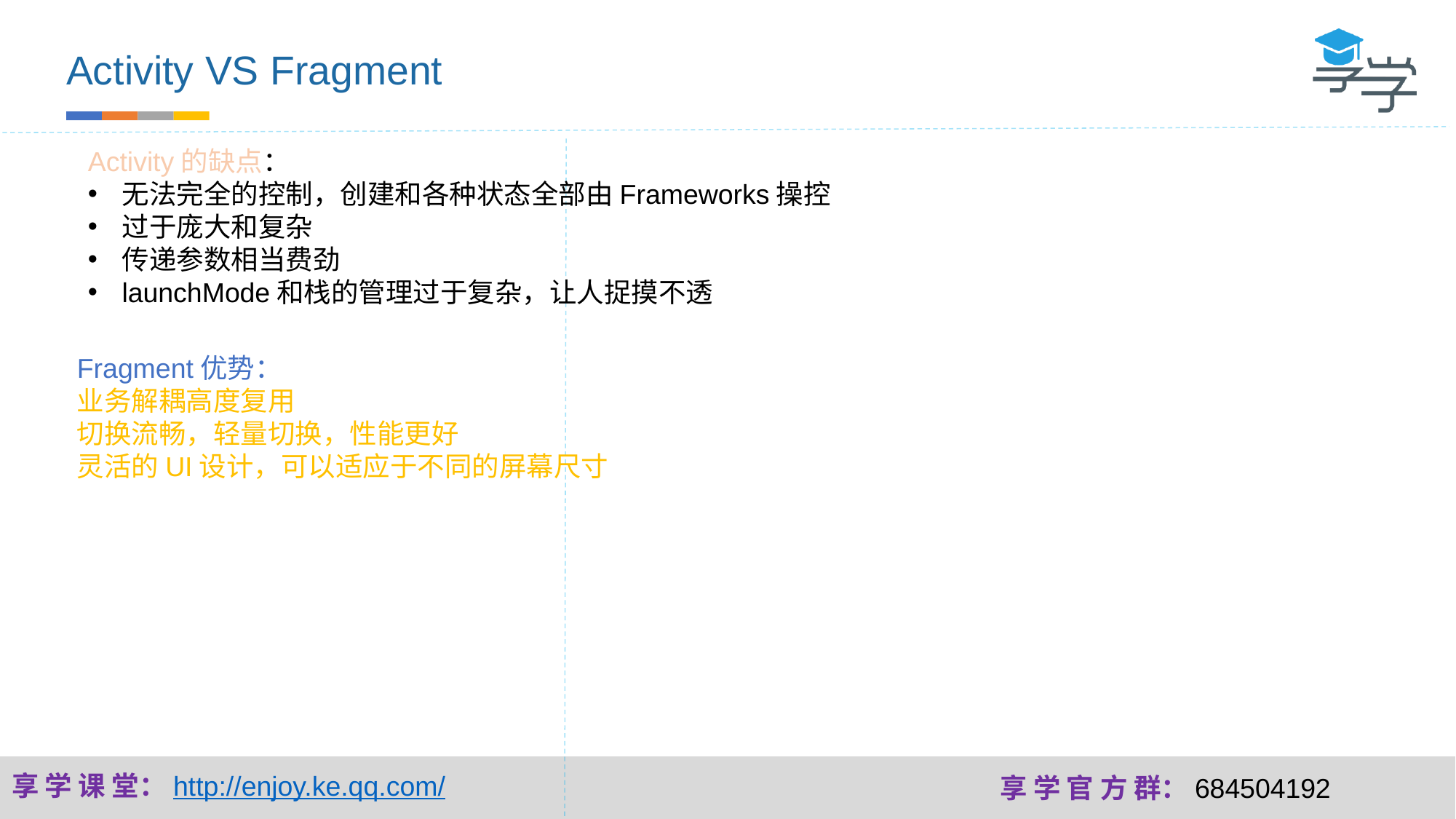

Activity VS Fragment

Activity的缺点：
无法完全的控制，创建和各种状态全部由Frameworks操控
过于庞大和复杂
传递参数相当费劲
launchMode和栈的管理过于复杂，让人捉摸不透
Fragment优势：
业务解耦高度复用
切换流畅，轻量切换，性能更好
灵活的UI设计，可以适应于不同的屏幕尺寸